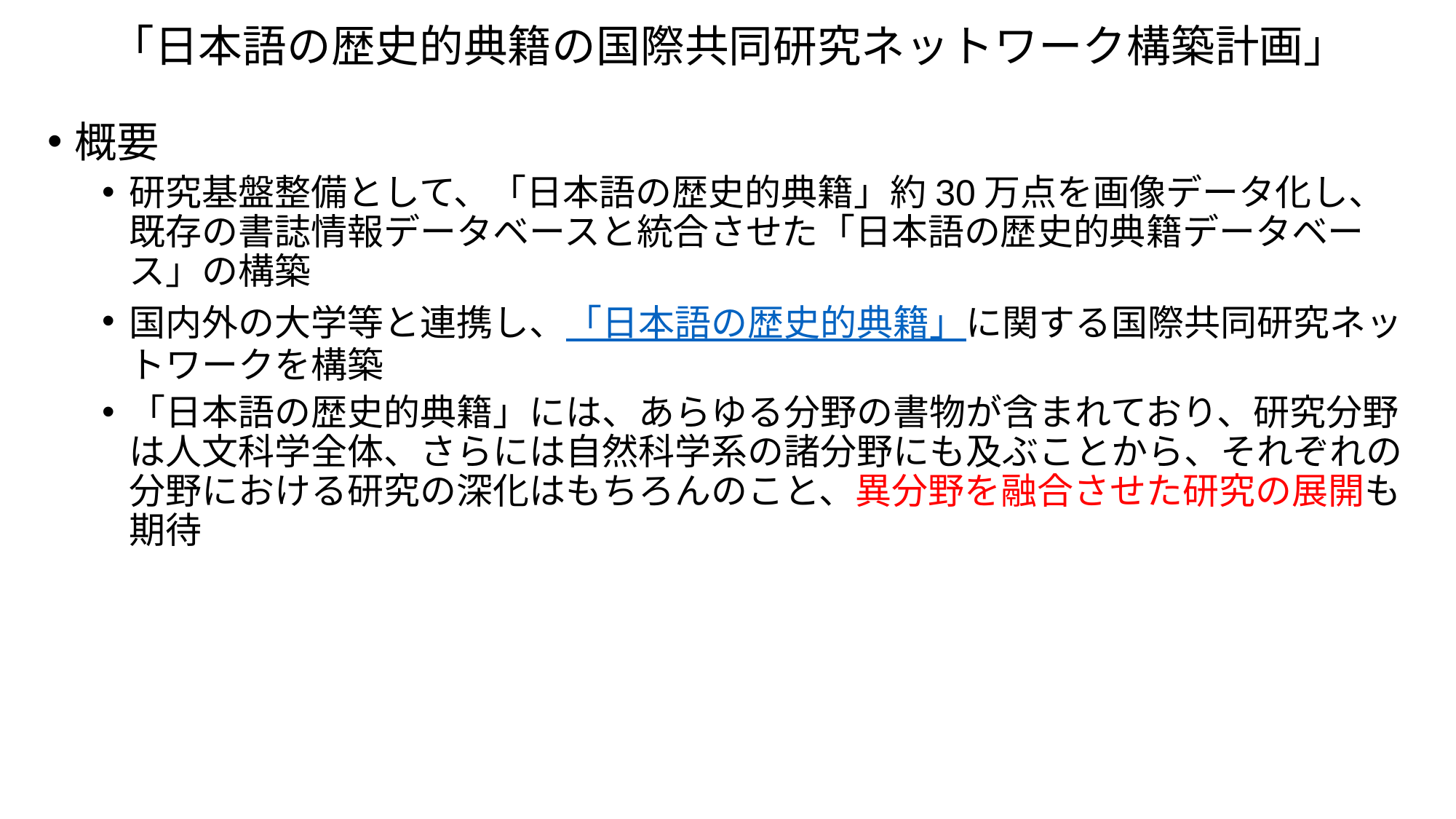

# 「日本語の歴史的典籍の国際共同研究ネットワーク構築計画」
概要
研究基盤整備として、「日本語の歴史的典籍」約30万点を画像データ化し、既存の書誌情報データベースと統合させた「日本語の歴史的典籍データベース」の構築
国内外の大学等と連携し、「日本語の歴史的典籍」に関する国際共同研究ネットワークを構築
「日本語の歴史的典籍」には、あらゆる分野の書物が含まれており、研究分野は人文科学全体、さらには自然科学系の諸分野にも及ぶことから、それぞれの分野における研究の深化はもちろんのこと、異分野を融合させた研究の展開も期待